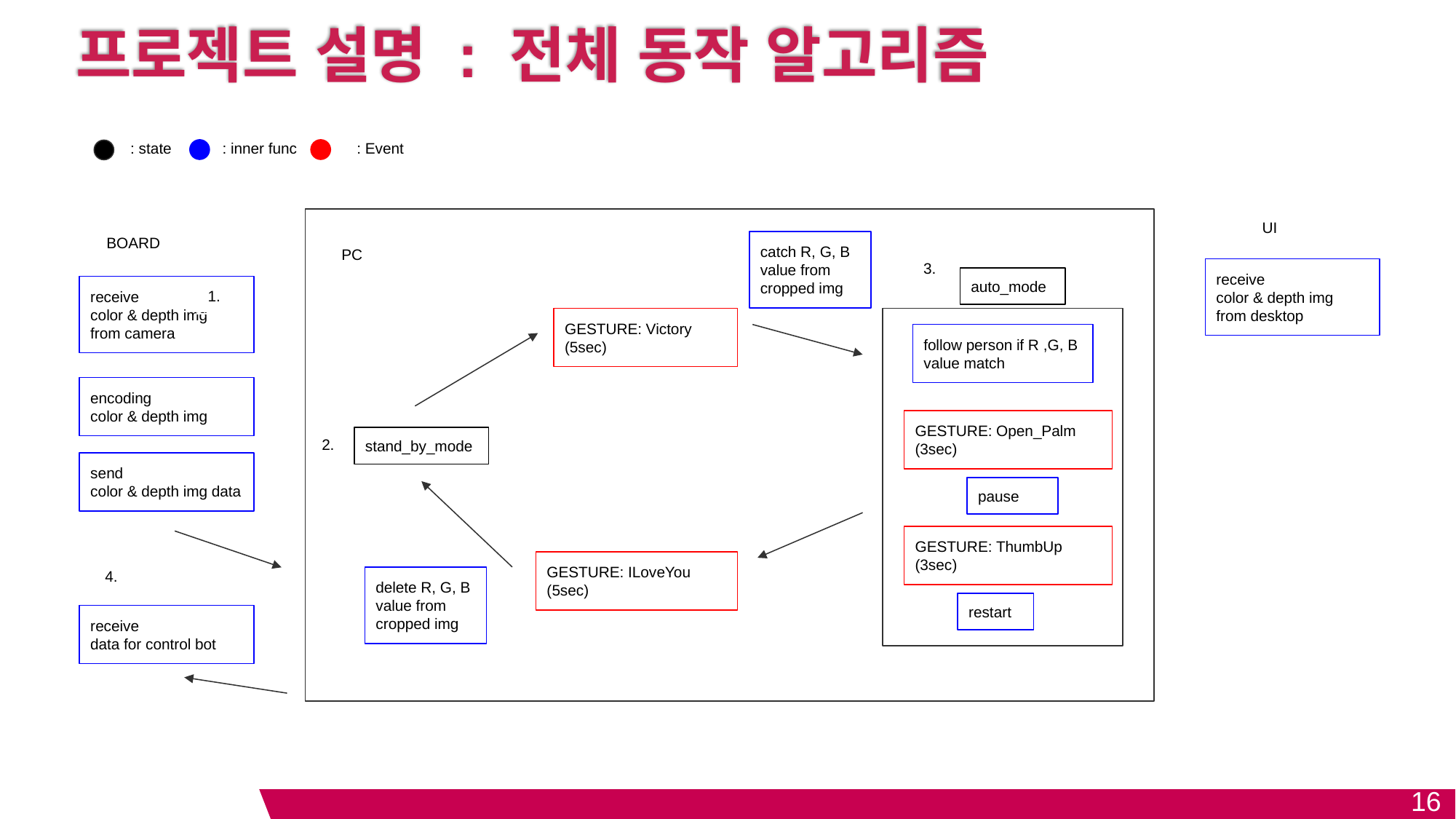

# 프로젝트 설명 : 전체 동작 알고리즘
: inner func
: Event
: state

UI
BOARD
catch R, G, B value from cropped img
auto_mode
GESTURE: Victory (5sec)

follow person if R ,G, B value match
GESTURE: Open_Palm (3sec)
stand_by_mode
pause
GESTURE: ThumbUp (3sec)
GESTURE: ILoveYou (5sec)
delete R, G, B value from cropped img
restart
PC
3.
receive
color & depth img
from desktop
receive
color & depth img
from camera
1.
encoding
color & depth img
2.
send
color & depth img data
4.
receive
data for control bot
16